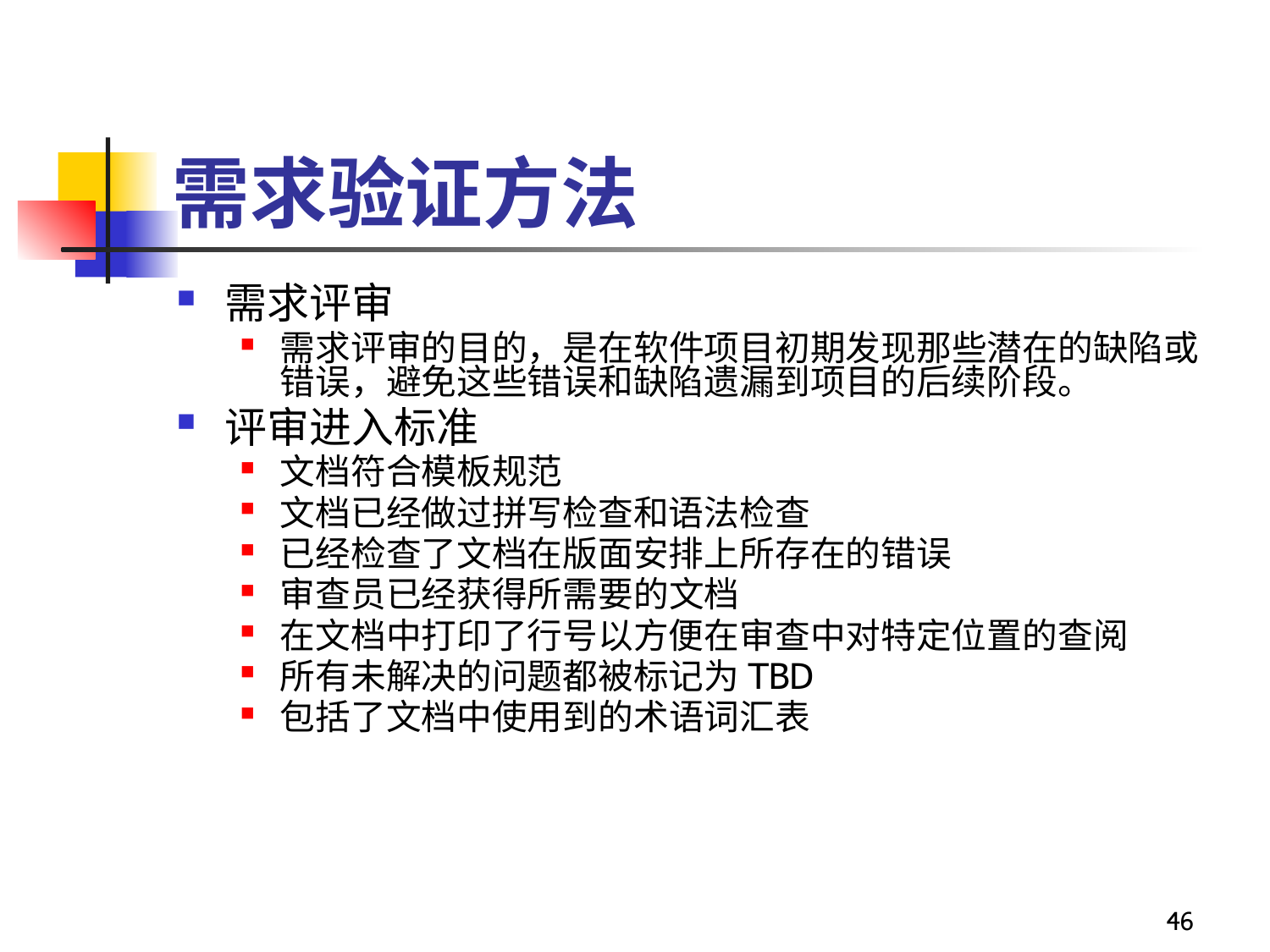

# 需求验证方法
需求评审
需求评审的目的，是在软件项目初期发现那些潜在的缺陷或错误，避免这些错误和缺陷遗漏到项目的后续阶段。
评审进入标准
文档符合模板规范
文档已经做过拼写检查和语法检查
已经检查了文档在版面安排上所存在的错误
审查员已经获得所需要的文档
在文档中打印了行号以方便在审查中对特定位置的查阅
所有未解决的问题都被标记为TBD
包括了文档中使用到的术语词汇表

46